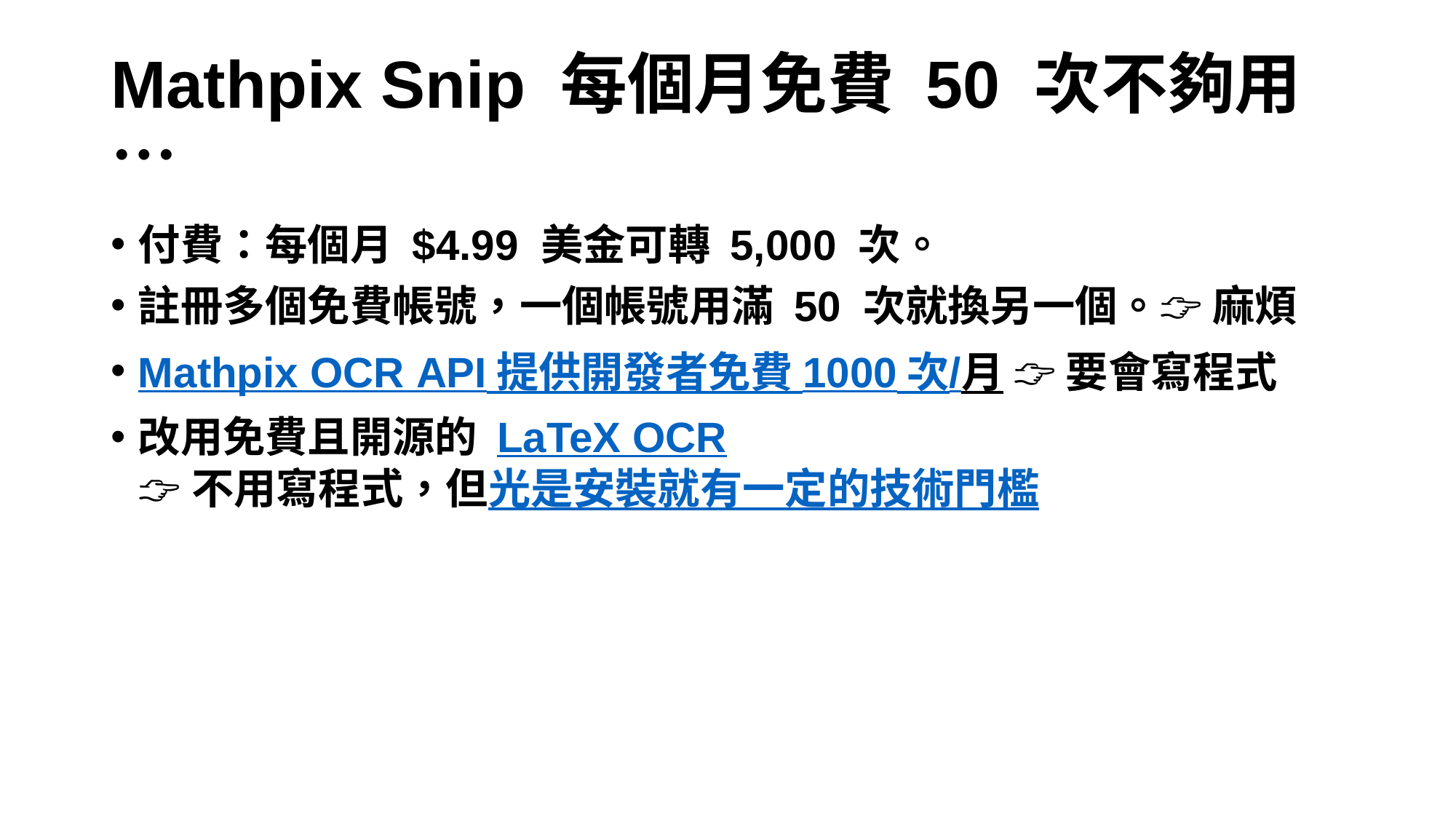

# Mathpix Snip 每個月免費 50 次不夠用…
付費：每個月 $4.99 美金可轉 5,000 次。
註冊多個免費帳號，一個帳號用滿 50 次就換另一個。👉 麻煩
Mathpix OCR API 提供開發者免費 1000 次/月 👉 要會寫程式
改用免費且開源的 LaTeX OCR
👉不用寫程式，但光是安裝就有一定的技術門檻